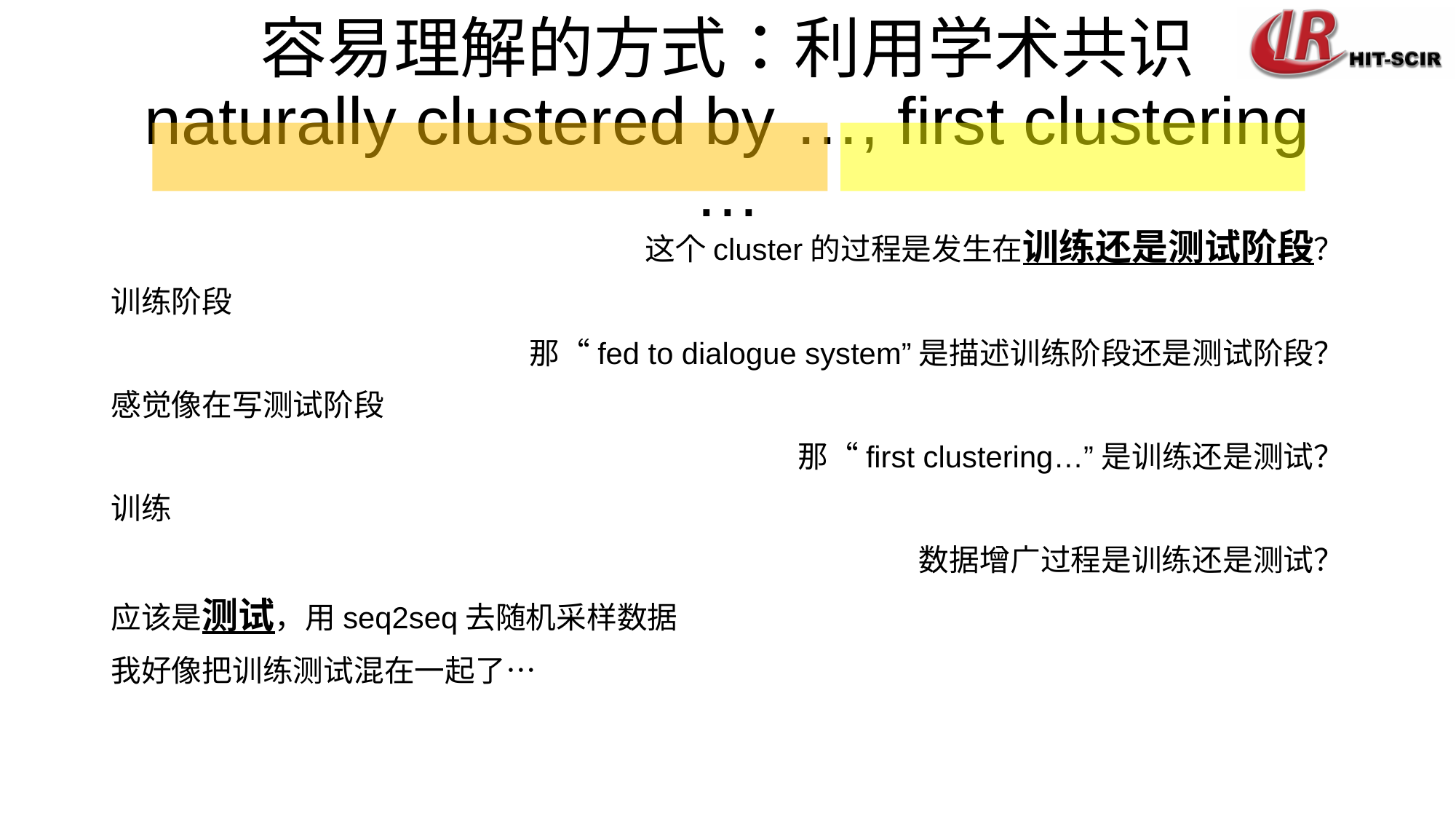

# 容易理解的方式：利用学术共识 naturally clustered by …, first clustering …

这个cluster的过程是发生在训练还是测试阶段？
训练阶段
那“fed to dialogue system”是描述训练阶段还是测试阶段？
感觉像在写测试阶段
那“first clustering…”是训练还是测试？
训练
数据增广过程是训练还是测试？
应该是测试，用seq2seq去随机采样数据
我好像把训练测试混在一起了…